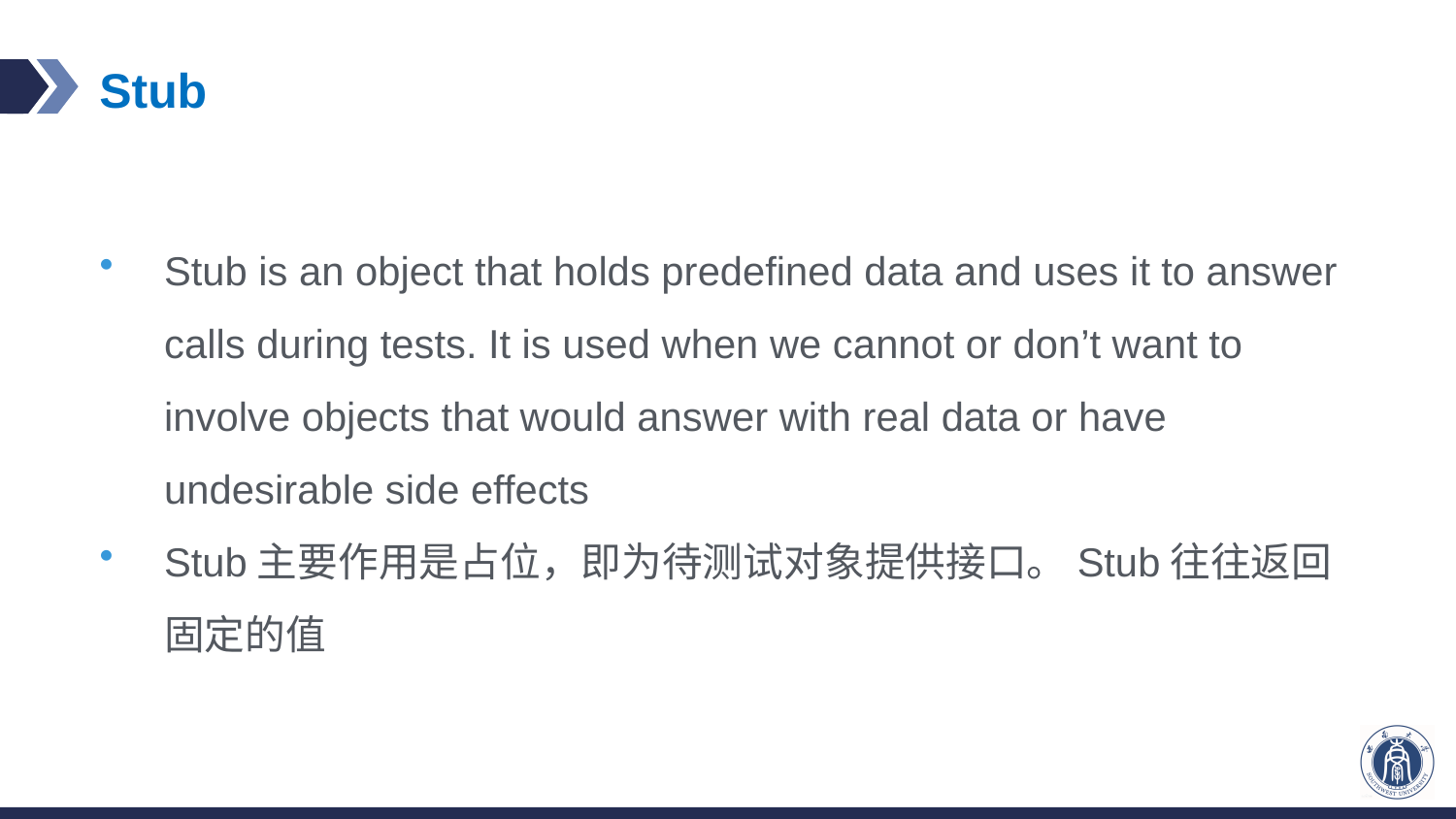

# Stub
Stub is an object that holds predefined data and uses it to answer calls during tests. It is used when we cannot or don’t want to involve objects that would answer with real data or have undesirable side effects
Stub主要作用是占位，即为待测试对象提供接口。Stub往往返回固定的值